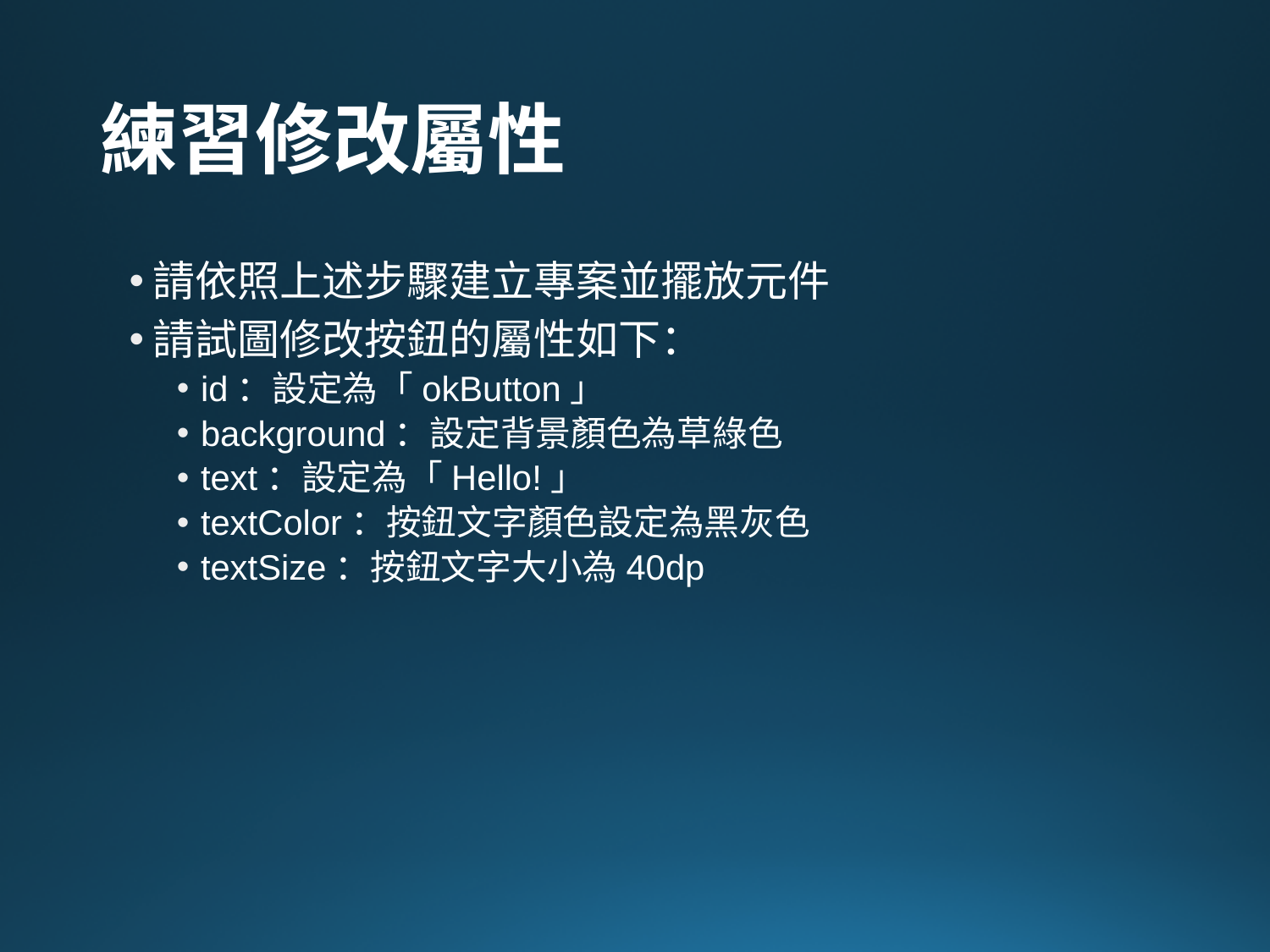

# 練習修改屬性
請依照上述步驟建立專案並擺放元件
請試圖修改按鈕的屬性如下：
id：設定為「okButton」
background：設定背景顏色為草綠色
text：設定為「Hello!」
textColor：按鈕文字顏色設定為黑灰色
textSize：按鈕文字大小為40dp